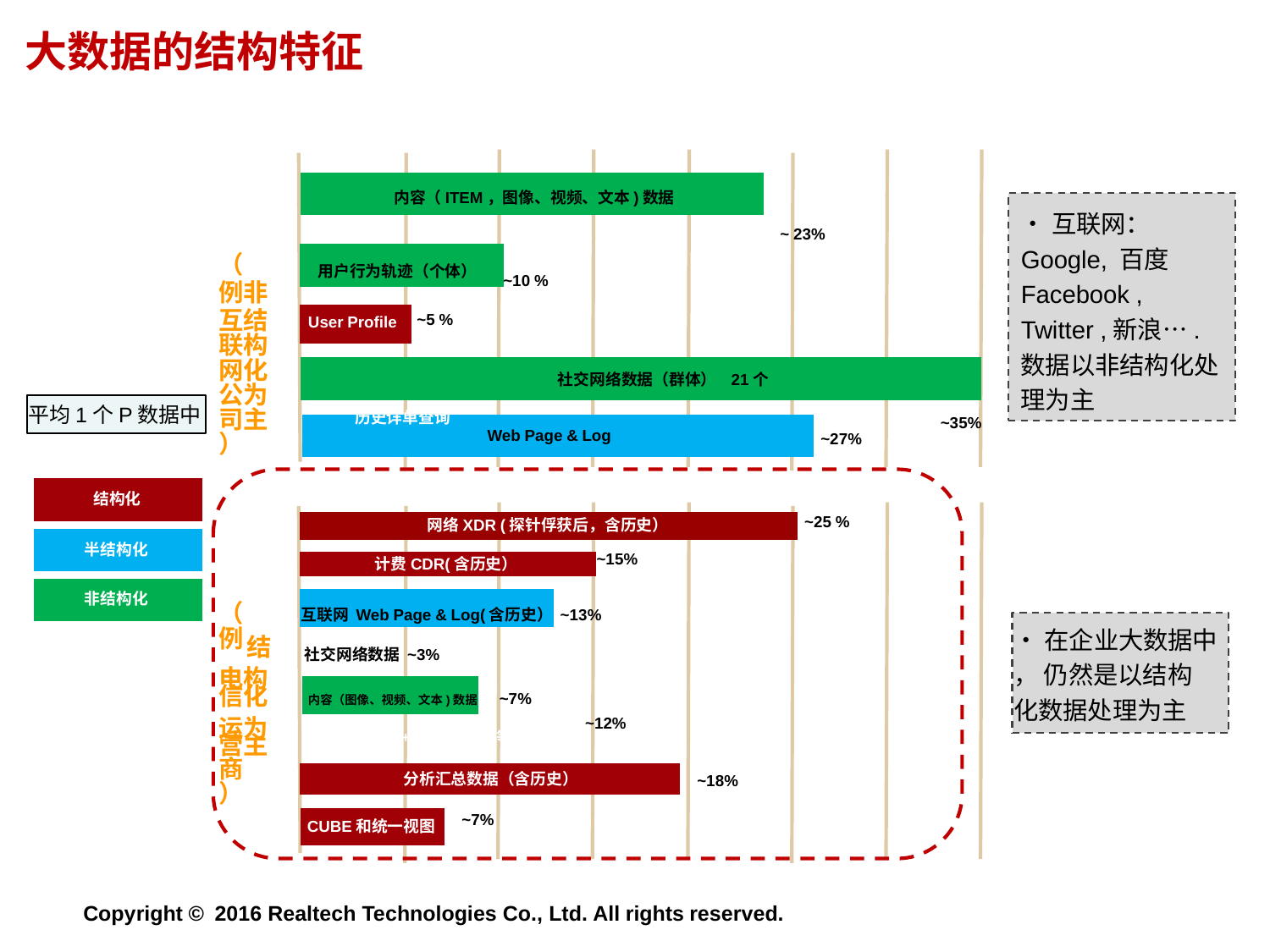

大数据的结构特征

		内容（ITEM，图像、视频、文本)数据

用户行为轨迹（个体）
					~10 %

			~5 %

						社交网络数据（群体）   21个

	历史详单查询
				Web Page & Log

•互联网：
Google, 百度
Facebook ,
Twitter ,新浪….
数据以非结构化处
理为主
~ 23%

	~27%

（
例非
互结
联构
网化
公为
司主
）

User Profile

平均1个P数据中
~35%

结构化

~25 %

网络XDR (探针俘获后，含历史）

半结构化
~15%

计费CDR(含历史）

非结构化

（
例
电构
运为
商
）
互联网 Web Page & Log(含历史） ~13%
	社交网络数据 ~3%

		内容（图像、视频、文本)数据     ~7%
					~12%
			主数据（三户 + 订购+ 接触 等 含历史）

				分析汇总数据（含历史）

•在企业大数据中
， 仍然是以结构
化数据处理为主
结
信化

营主

~18%

~7%
CUBE和统一视图
Copyright ©  2016 Realtech Technologies Co., Ltd. All rights reserved.